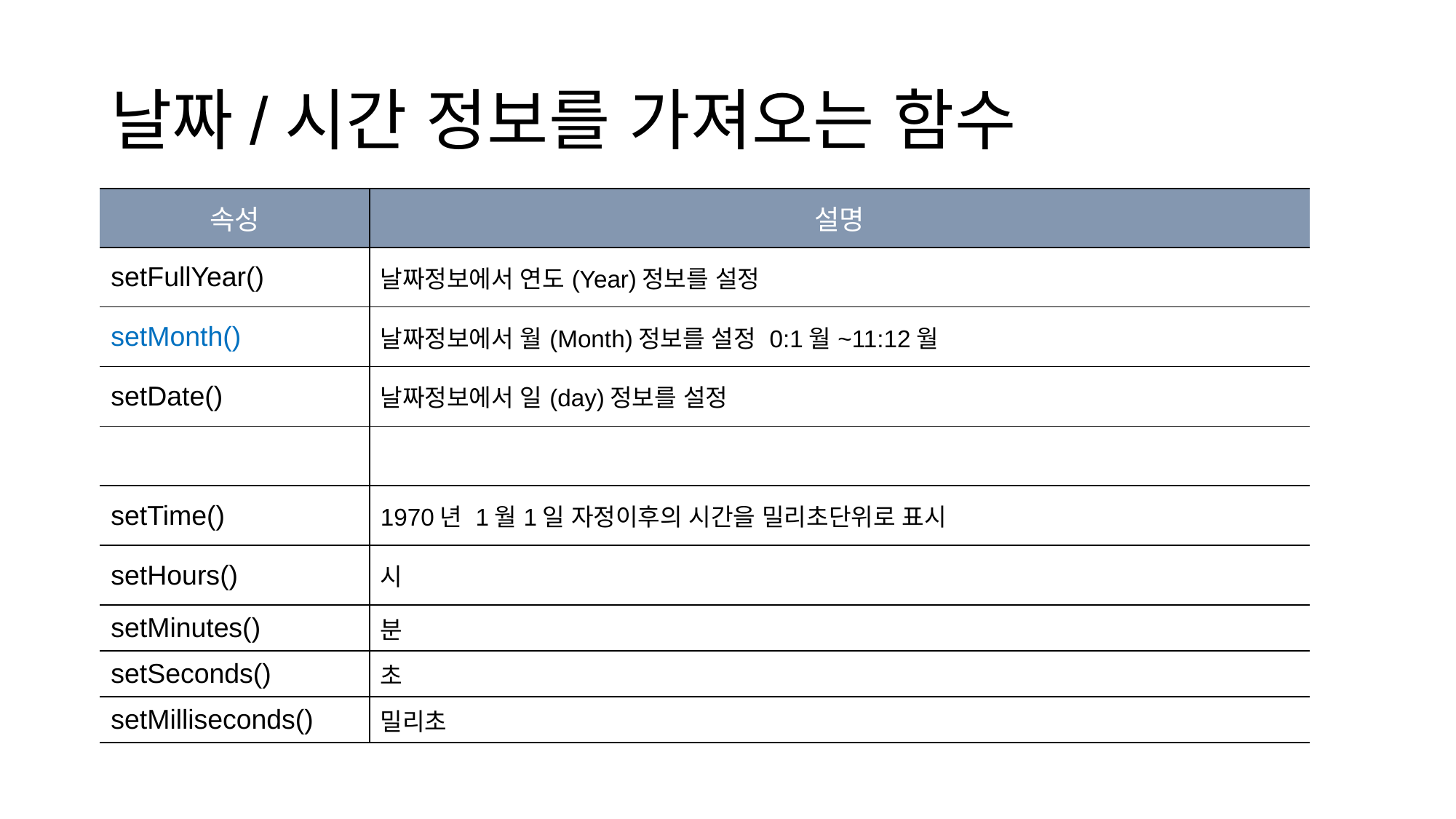

# 날짜/시간 정보를 가져오는 함수
| 속성 | 설명 |
| --- | --- |
| setFullYear() | 날짜정보에서 연도(Year)정보를 설정 |
| setMonth() | 날짜정보에서 월(Month)정보를 설정 0:1월~11:12월 |
| setDate() | 날짜정보에서 일(day)정보를 설정 |
|  |  |
| setTime() | 1970년 1월1일 자정이후의 시간을 밀리초단위로 표시 |
| setHours() | 시 |
| setMinutes() | 분 |
| setSeconds() | 초 |
| setMilliseconds() | 밀리초 |